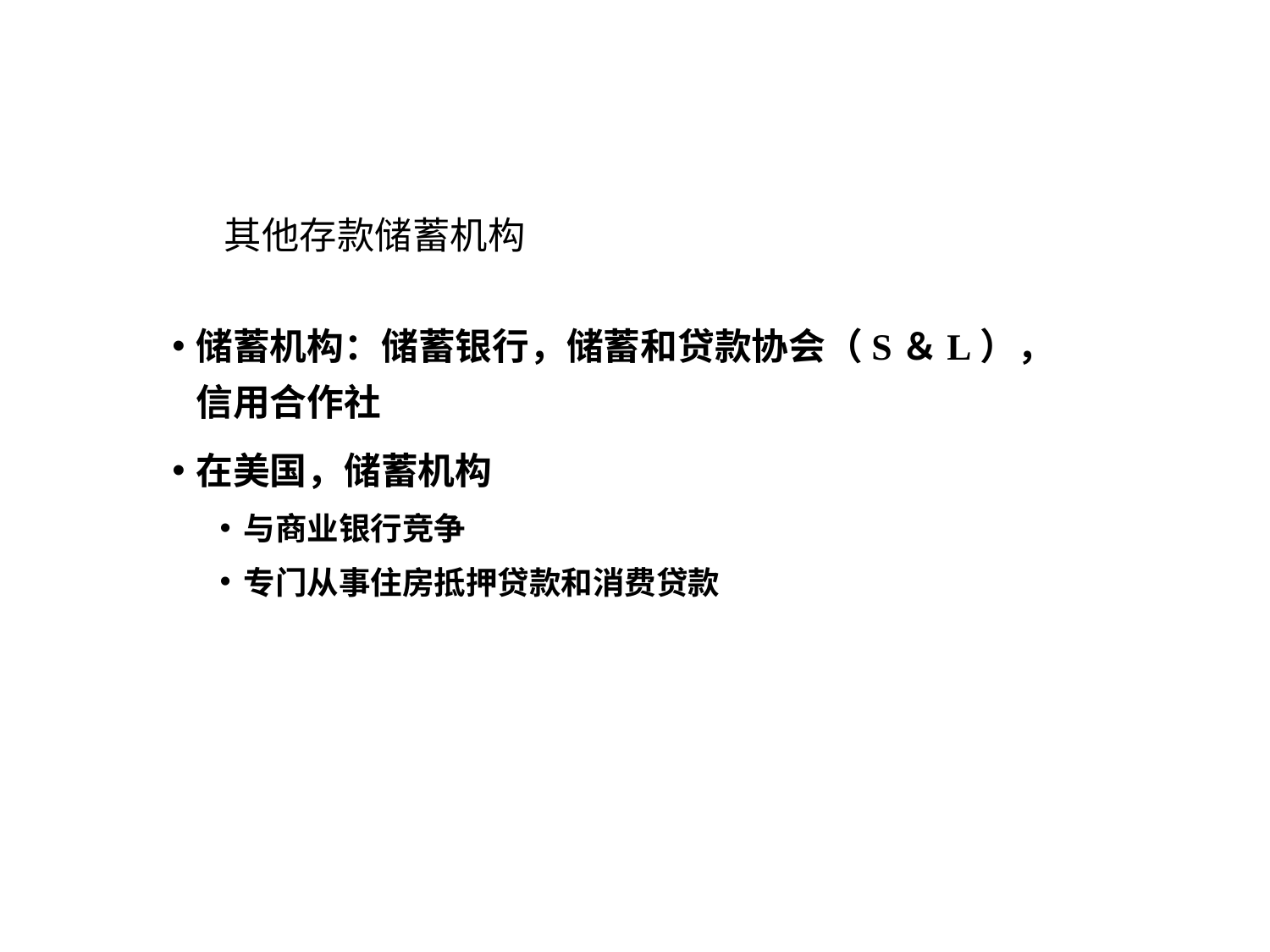

# 其他存款储蓄机构
储蓄机构：储蓄银行，储蓄和贷款协会（S＆L），信用合作社
在美国，储蓄机构
与商业银行竞争
专门从事住房抵押贷款和消费贷款